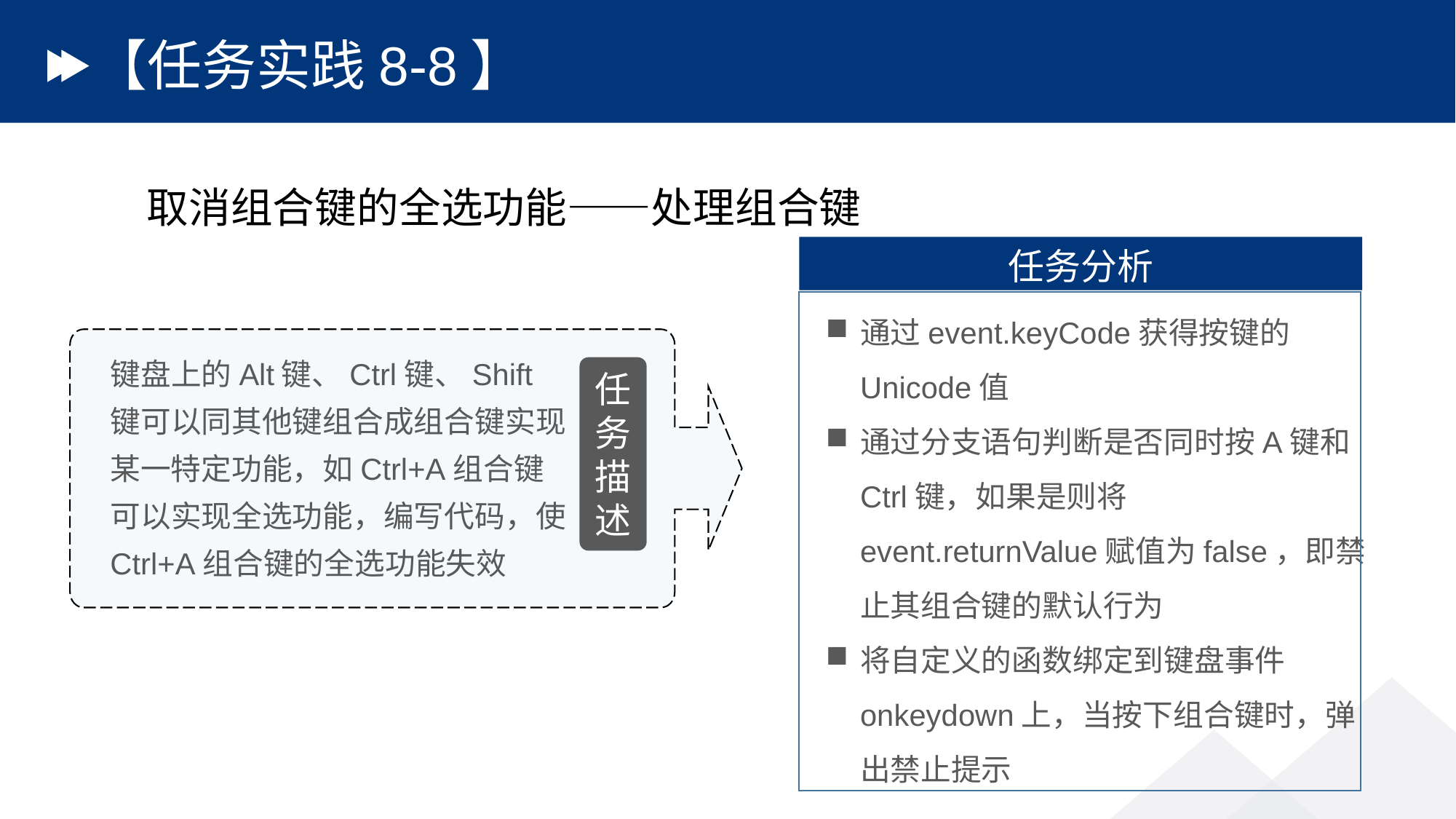

# 【任务实践8-8】
取消组合键的全选功能——处理组合键

任务分析
通过event.keyCode获得按键的Unicode值
通过分支语句判断是否同时按A键和Ctrl键，如果是则将event.returnValue赋值为false，即禁止其组合键的默认行为
将自定义的函数绑定到键盘事件onkeydown上，当按下组合键时，弹出禁止提示

键盘上的Alt键、Ctrl键、Shift键可以同其他键组合成组合键实现某一特定功能，如Ctrl+A组合键可以实现全选功能，编写代码，使Ctrl+A组合键的全选功能失效
任务描述